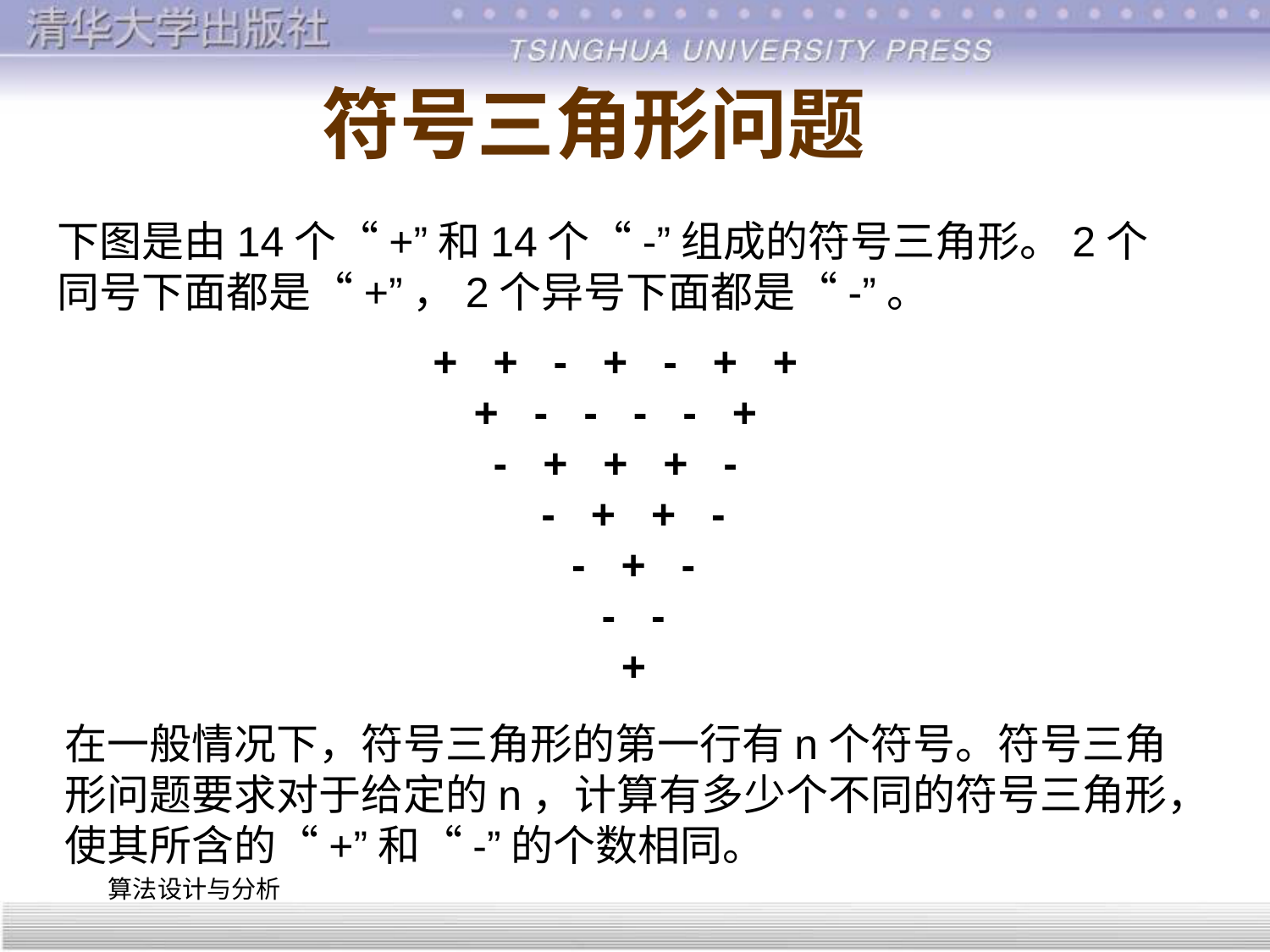

# 符号三角形问题
下图是由14个“+”和14个“-”组成的符号三角形。2个同号下面都是“+”，2个异号下面都是“-”。
+   +   -   +   -   +   +
+   -   -   -   -   +
-   +   +   +   -
   -   +   +   -
   -   +   -
   -   -
   +
在一般情况下，符号三角形的第一行有n个符号。符号三角形问题要求对于给定的n，计算有多少个不同的符号三角形，使其所含的“+”和“-”的个数相同。
算法设计与分析